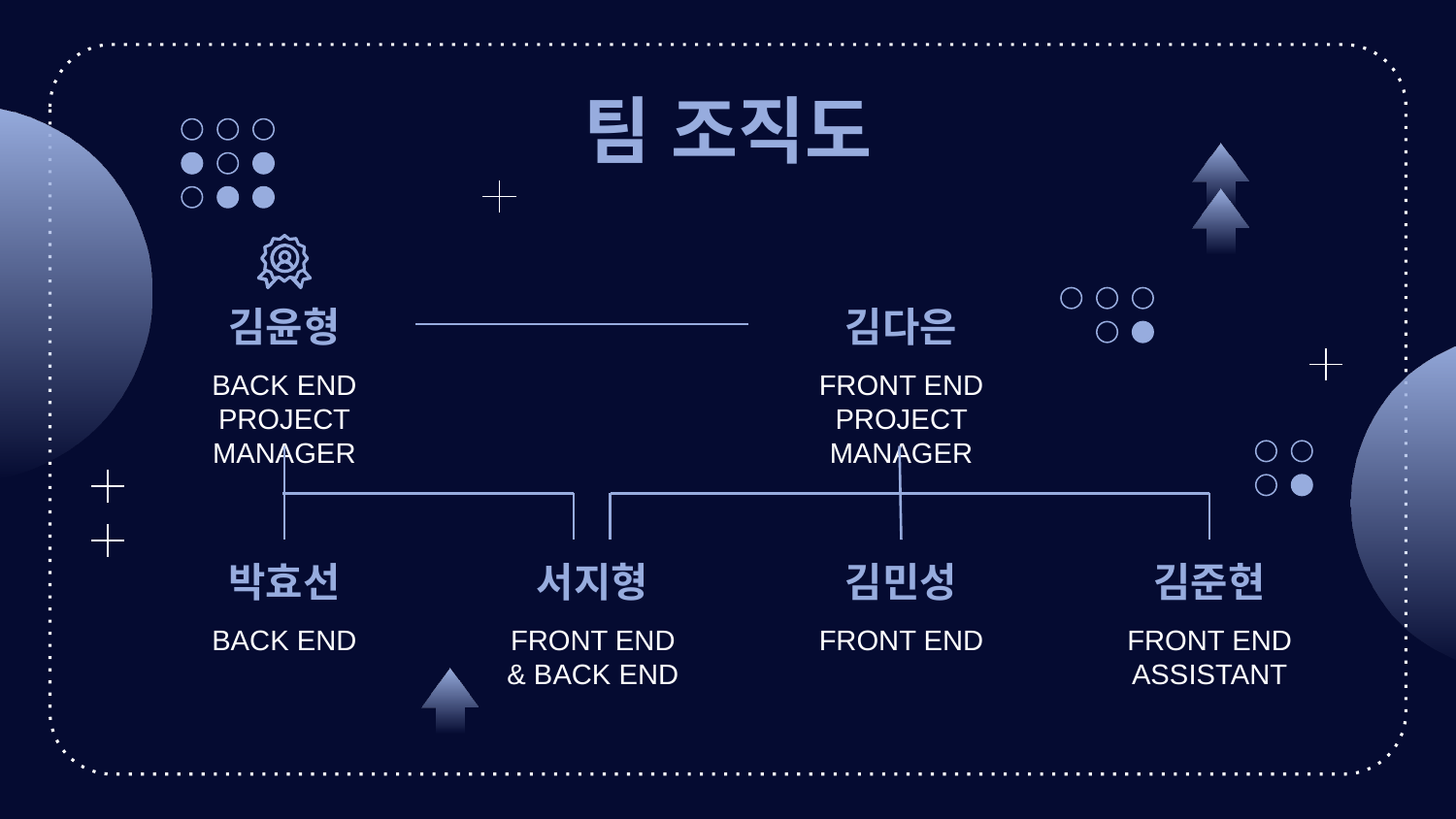

# 팀 조직도

김윤형
김다은

BACK END
PROJECT MANAGER
FRONT END
PROJECT MANAGER

박효선
서지형
김민성
김준현
BACK END
FRONT END
& BACK END
FRONT END
FRONT END
ASSISTANT